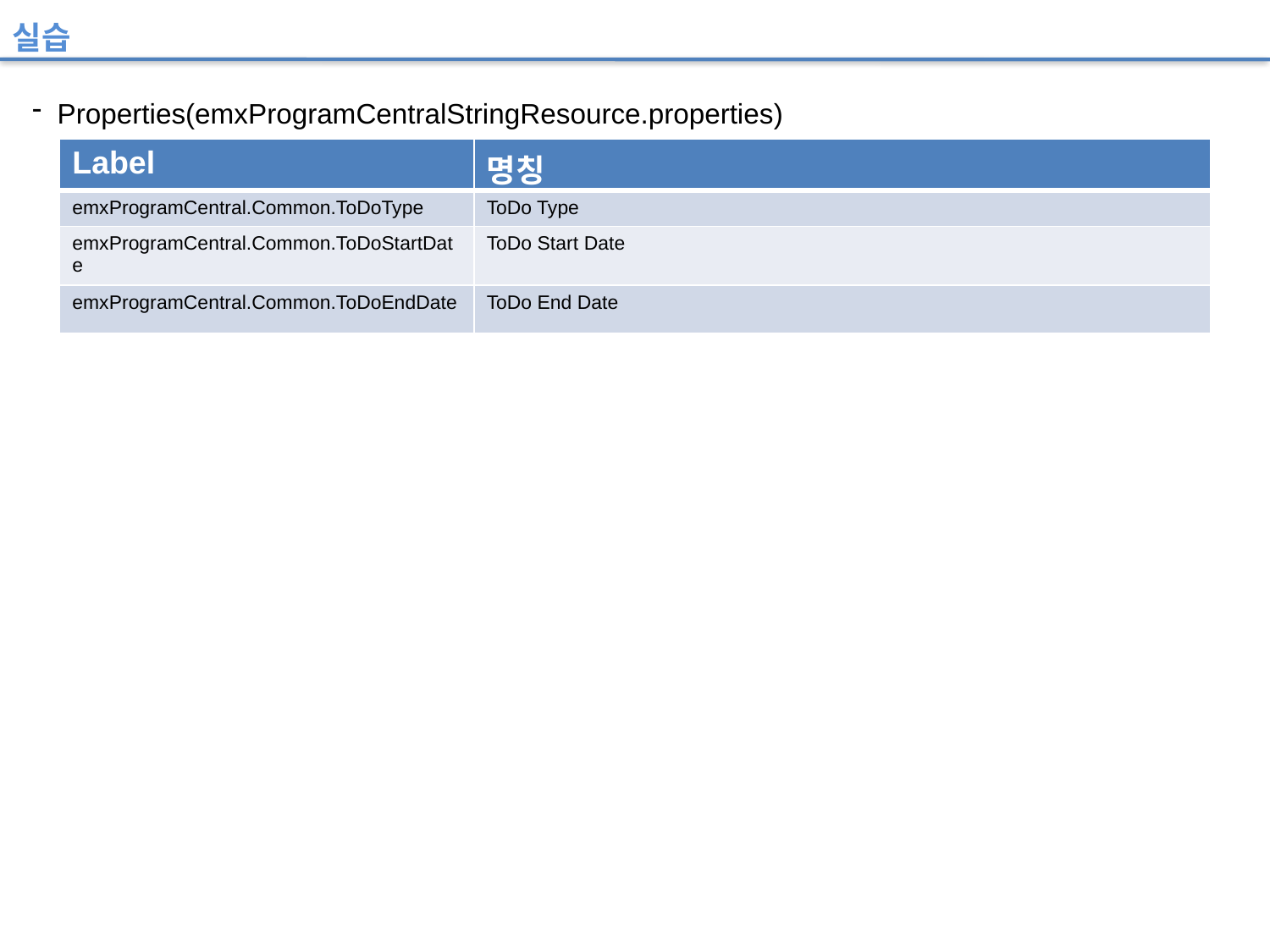

실습
  Properties(emxProgramCentralStringResource.properties)

| Label | 명칭 |
| --- | --- |
| emxProgramCentral.Common.ToDoType | ToDo Type |
| emxProgramCentral.Common.ToDoStartDate | ToDo Start Date |
| emxProgramCentral.Common.ToDoEndDate | ToDo End Date |